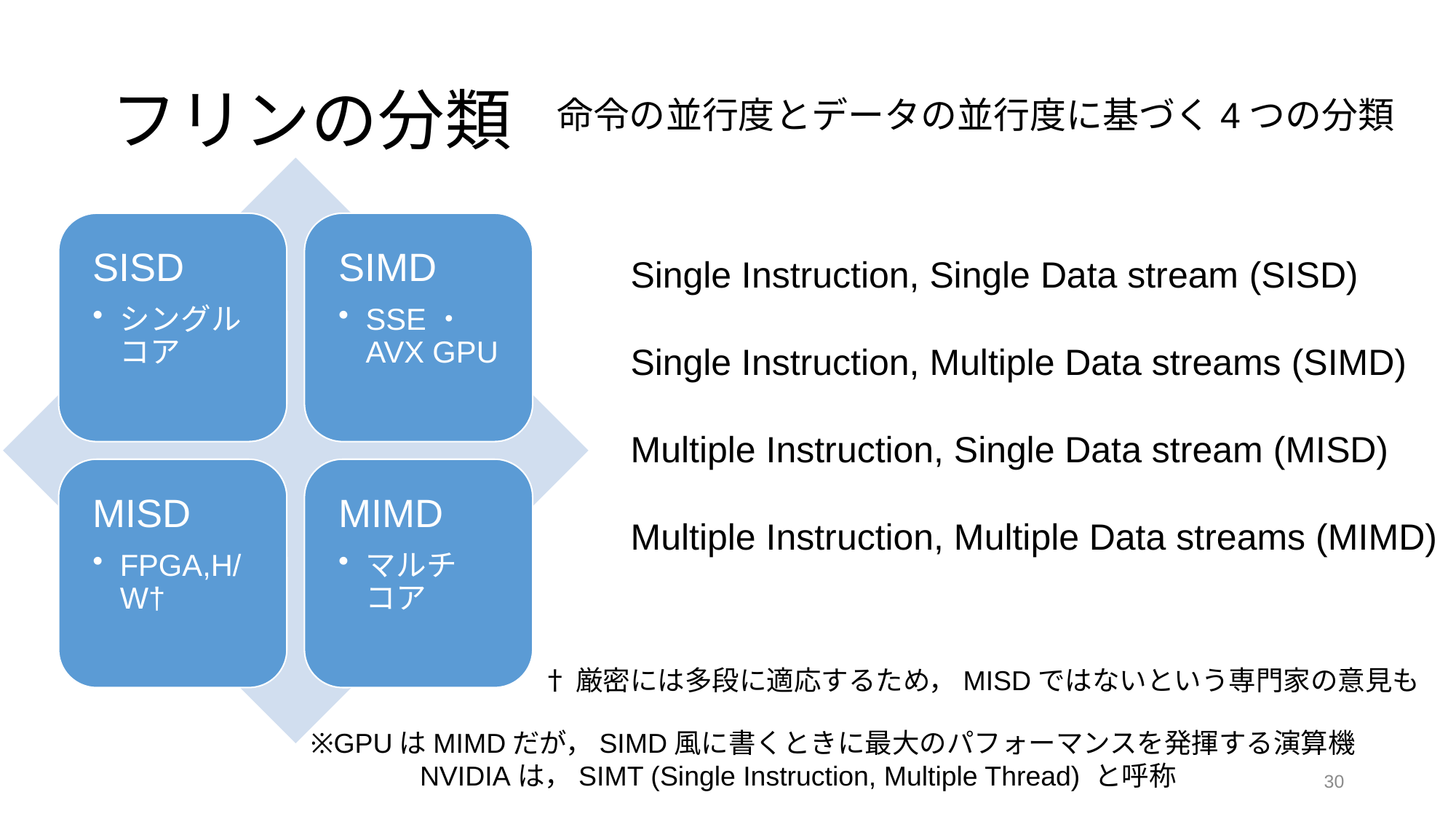

# フリンの分類
命令の並行度とデータの並行度に基づく4つの分類
SISD
シングル
コア
SIMD
SSE・AVX GPU
MISD
FPGA,H/W†
MIMD
マルチ
コア
Single Instruction, Single Data stream (SISD)
Single Instruction, Multiple Data streams (SIMD)
Multiple Instruction, Single Data stream (MISD)
Multiple Instruction, Multiple Data streams (MIMD)
†厳密には多段に適応するため，MISDではないという専門家の意見も
※GPUはMIMDだが，SIMD風に書くときに最大のパフォーマンスを発揮する演算機
	NVIDIAは，SIMT (Single Instruction, Multiple Thread) と呼称
30